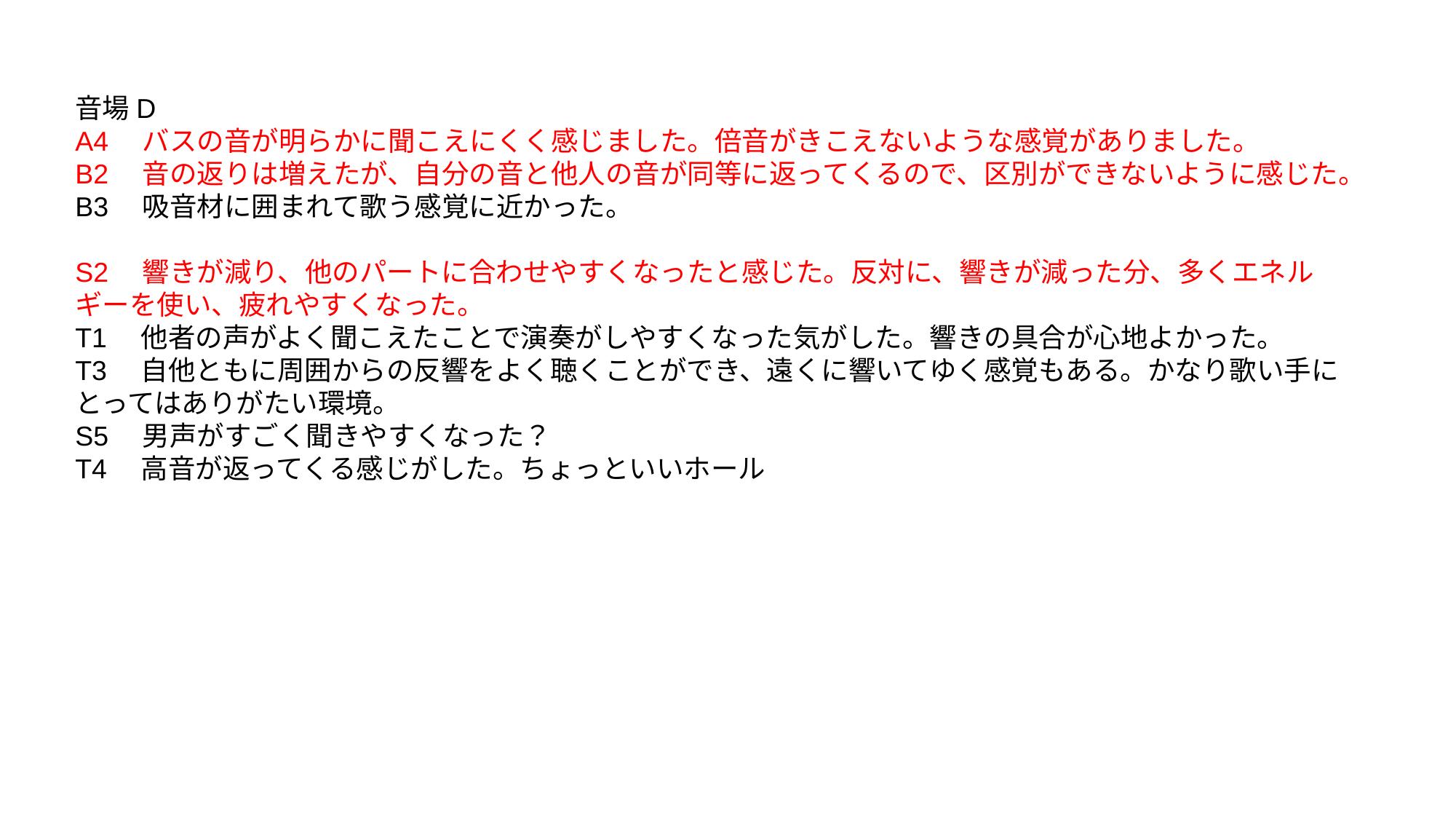

音場D
A4　バスの音が明らかに聞こえにくく感じました。倍音がきこえないような感覚がありました。
B2　音の返りは増えたが、自分の音と他人の音が同等に返ってくるので、区別ができないように感じた。
B3　吸音材に囲まれて歌う感覚に近かった。

S2　響きが減り、他のパートに合わせやすくなったと感じた。反対に、響きが減った分、多くエネルギーを使い、疲れやすくなった。
T1　他者の声がよく聞こえたことで演奏がしやすくなった気がした。響きの具合が心地よかった。
T3　自他ともに周囲からの反響をよく聴くことができ、遠くに響いてゆく感覚もある。かなり歌い手にとってはありがたい環境。
S5　男声がすごく聞きやすくなった？
T4　高音が返ってくる感じがした。ちょっといいホール